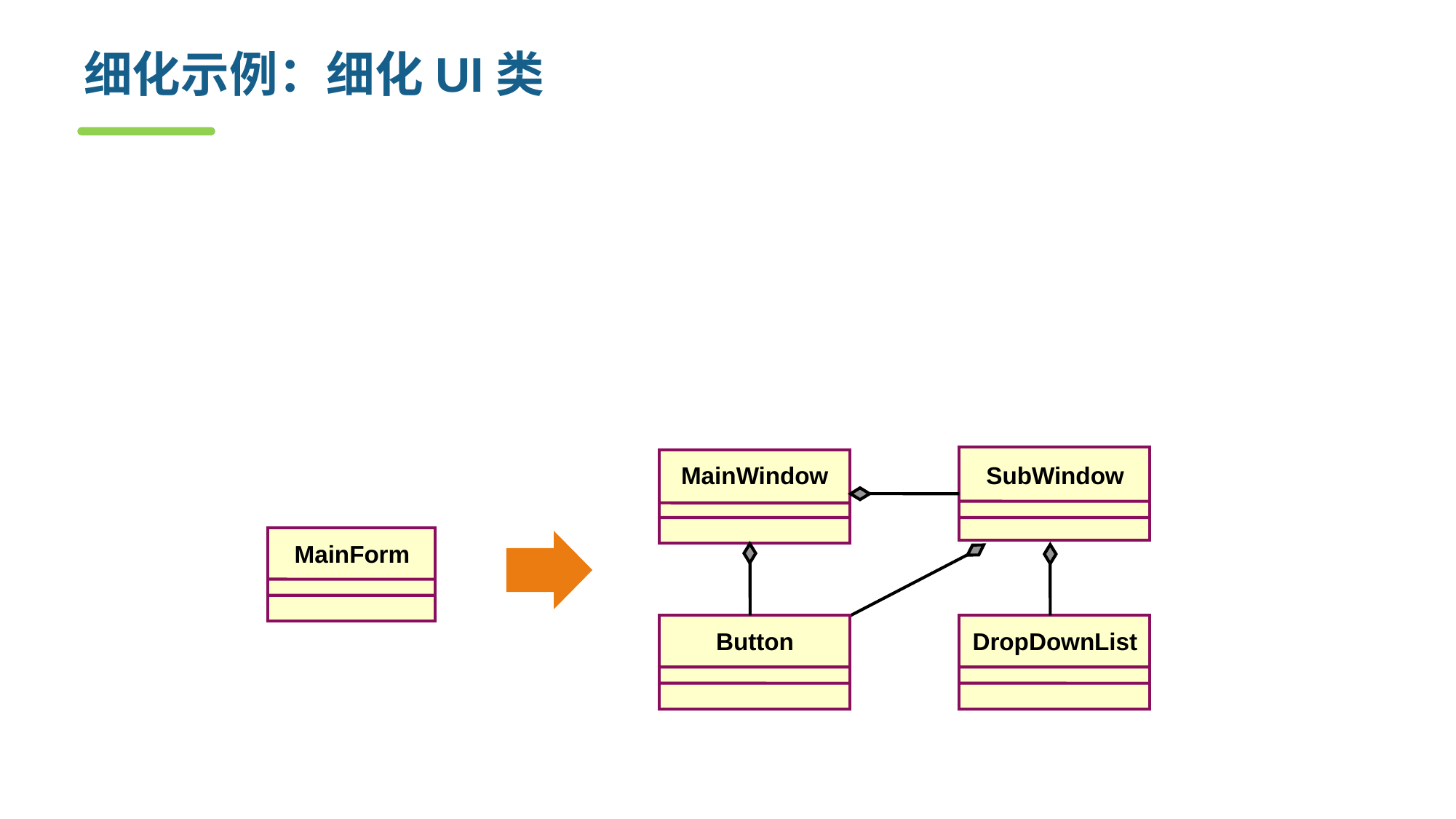

# 细化示例：细化UI类
User interface (UI) boundary classes
What user interface development tools will be used?
How much of the interface can be created by the development tool?

MainWindow
SubWindow

MainForm

Button
DropDownList

5